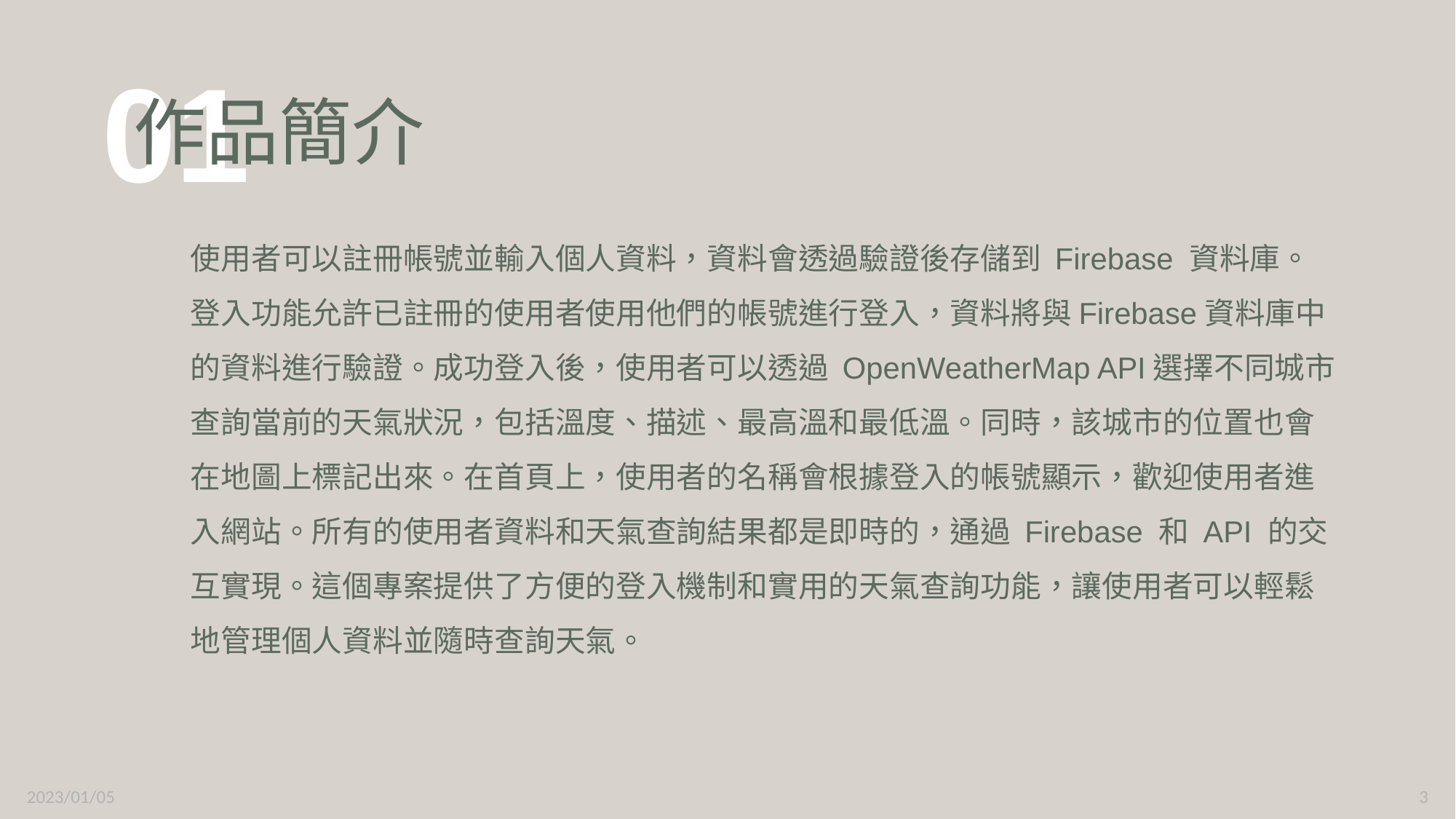

# 作品簡介
01
使用者可以註冊帳號並輸入個人資料，資料會透過驗證後存儲到 Firebase 資料庫。登入功能允許已註冊的使用者使用他們的帳號進行登入，資料將與Firebase資料庫中的資料進行驗證。成功登入後，使用者可以透過 OpenWeatherMap API選擇不同城市查詢當前的天氣狀況，包括溫度、描述、最高溫和最低溫。同時，該城市的位置也會在地圖上標記出來。在首頁上，使用者的名稱會根據登入的帳號顯示，歡迎使用者進入網站。所有的使用者資料和天氣查詢結果都是即時的，通過 Firebase 和 API 的交互實現。這個專案提供了方便的登入機制和實用的天氣查詢功能，讓使用者可以輕鬆地管理個人資料並隨時查詢天氣。
2023/01/05
3